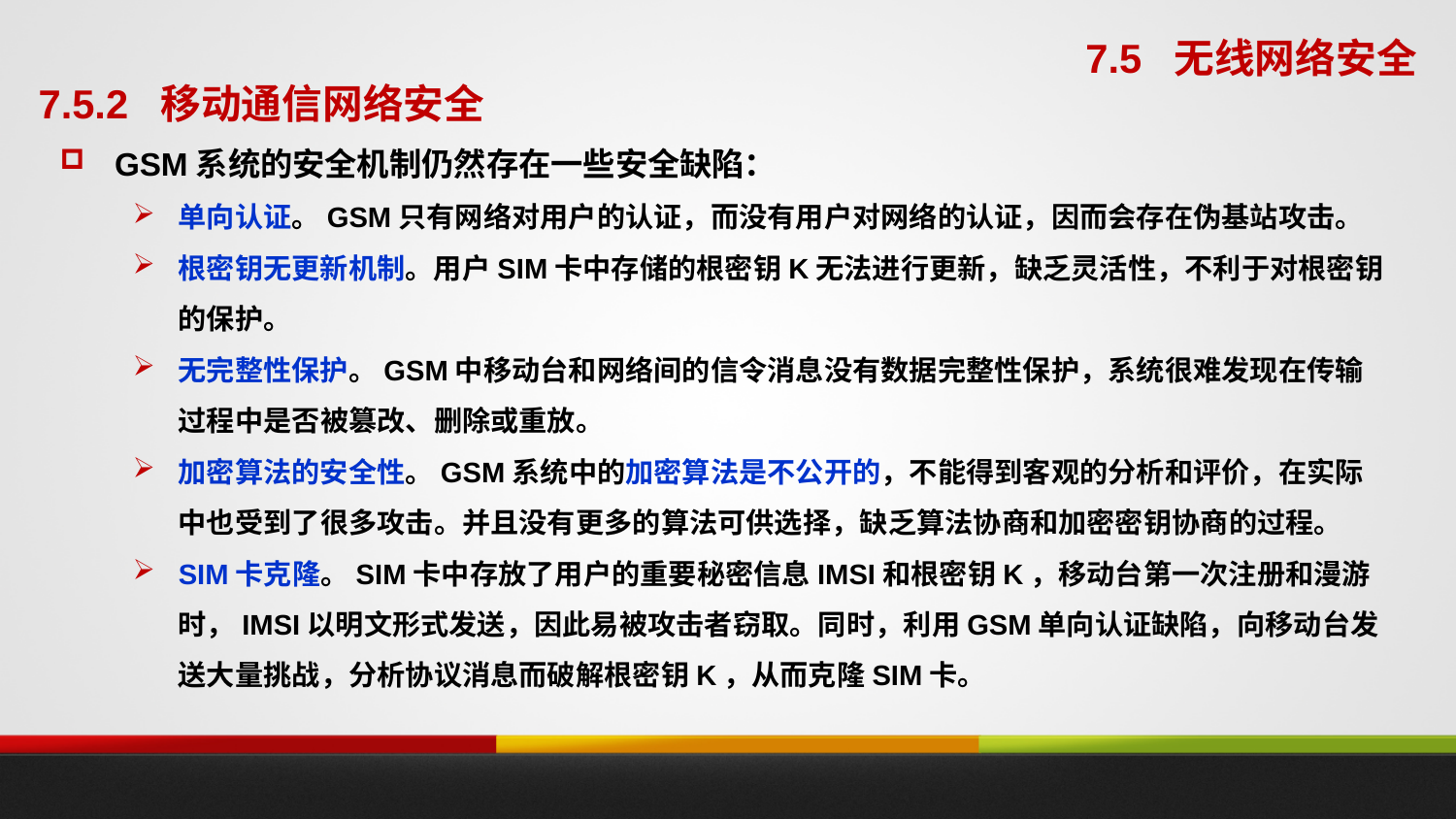

7.5  无线网络安全
7.5.2  移动通信网络安全
GSM系统的安全机制仍然存在一些安全缺陷：
单向认证。GSM只有网络对用户的认证，而没有用户对网络的认证，因而会存在伪基站攻击。
根密钥无更新机制。用户SIM卡中存储的根密钥K无法进行更新，缺乏灵活性，不利于对根密钥的保护。
无完整性保护。GSM中移动台和网络间的信令消息没有数据完整性保护，系统很难发现在传输过程中是否被篡改、删除或重放。
加密算法的安全性。GSM系统中的加密算法是不公开的，不能得到客观的分析和评价，在实际中也受到了很多攻击。并且没有更多的算法可供选择，缺乏算法协商和加密密钥协商的过程。
SIM卡克隆。SIM卡中存放了用户的重要秘密信息IMSI和根密钥K，移动台第一次注册和漫游时，IMSI以明文形式发送，因此易被攻击者窃取。同时，利用GSM单向认证缺陷，向移动台发送大量挑战，分析协议消息而破解根密钥K，从而克隆SIM卡。